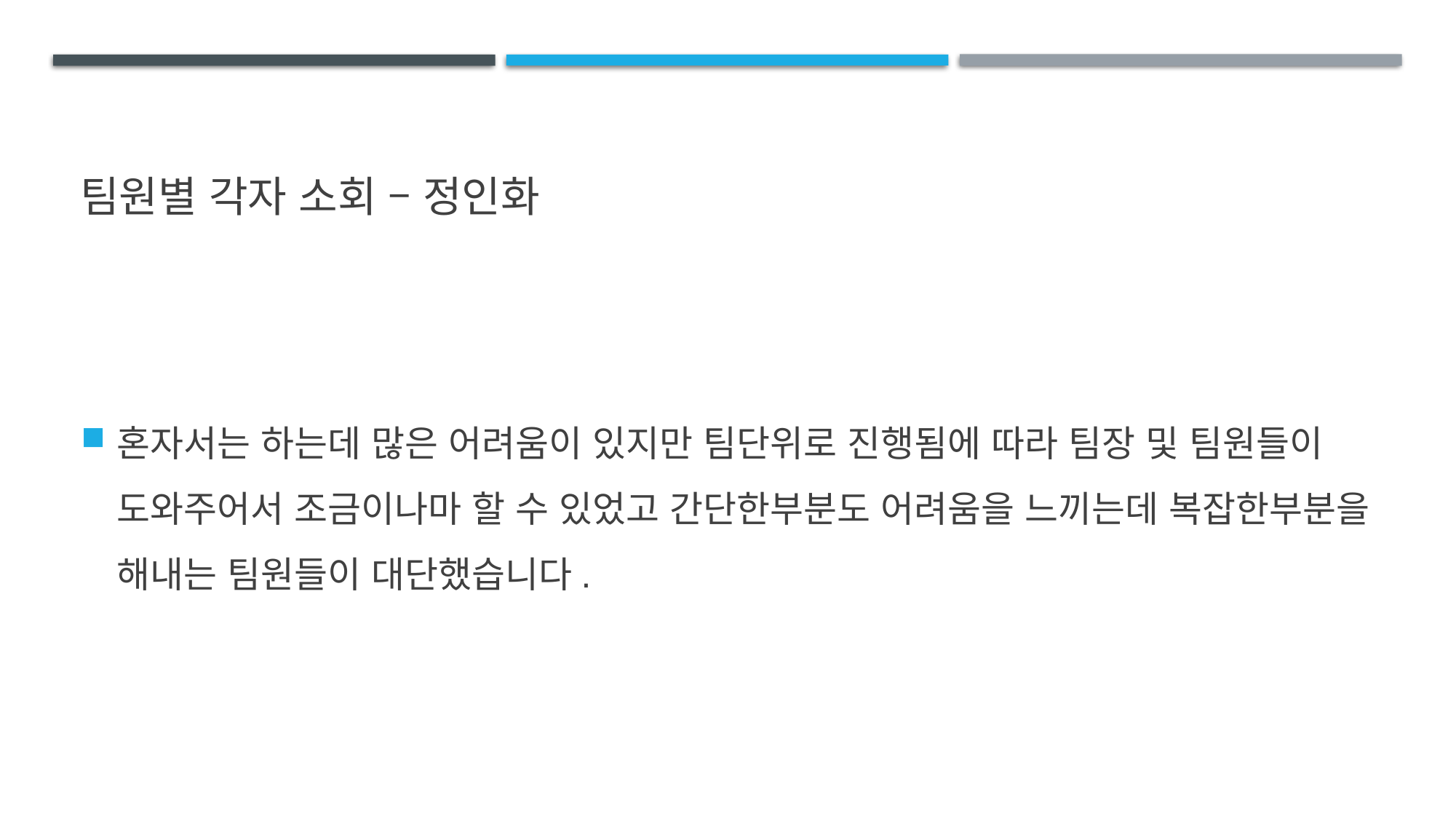

# 팀원별 각자 소회 – 정인화
혼자서는 하는데 많은 어려움이 있지만 팀단위로 진행됨에 따라 팀장 및 팀원들이 도와주어서 조금이나마 할 수 있었고 간단한부분도 어려움을 느끼는데 복잡한부분을 해내는 팀원들이 대단했습니다.